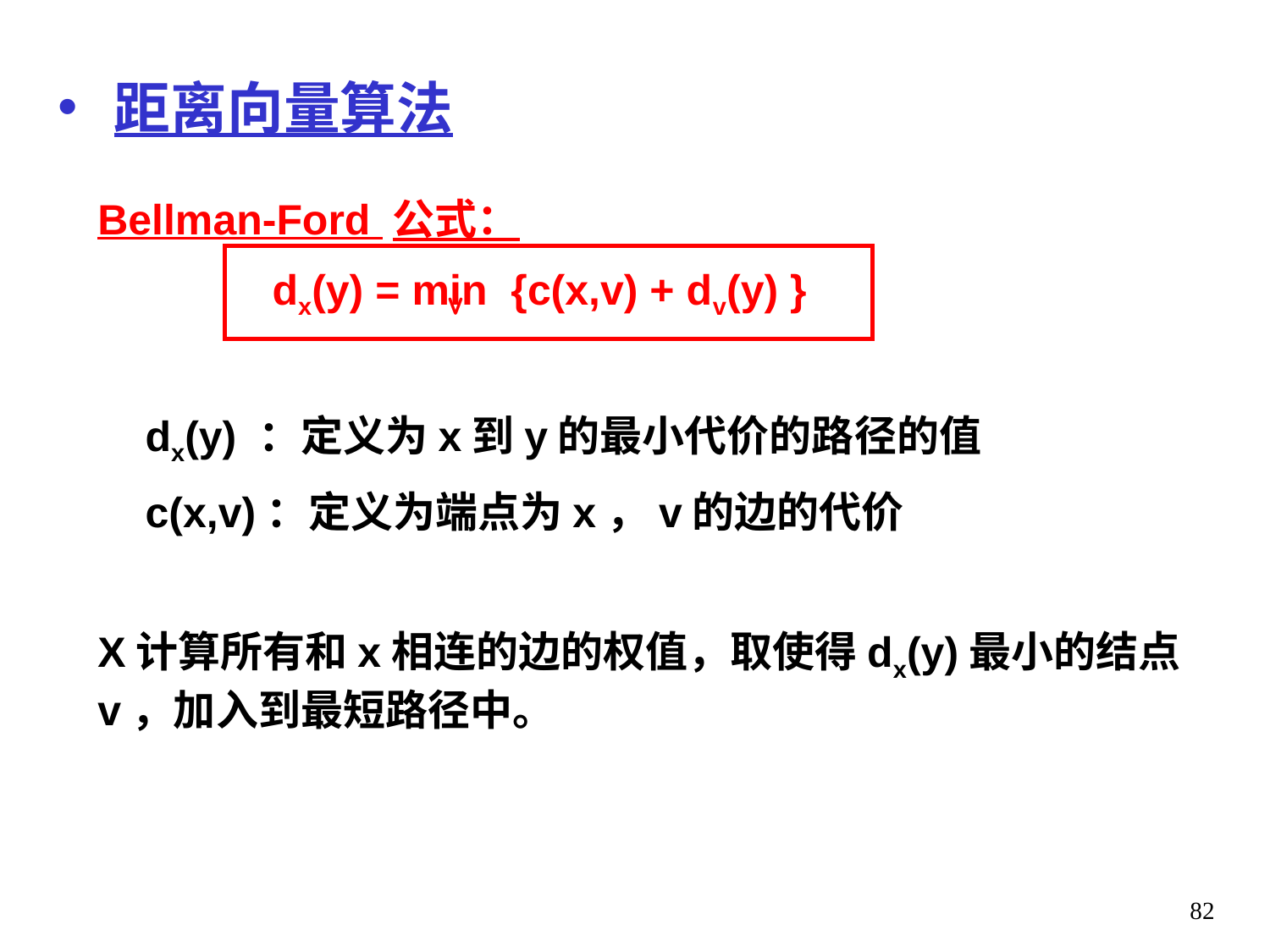

# 距离向量算法
Bellman-Ford 公式：
		dx(y) = min  {c(x,v) + dv(y) }

	dx(y) ：定义为x到y的最小代价的路径的值
 	c(x,v)：定义为端点为x，v的边的代价

X计算所有和x相连的边的权值，取使得dx(y)最小的结点v，加入到最短路径中。

v
82